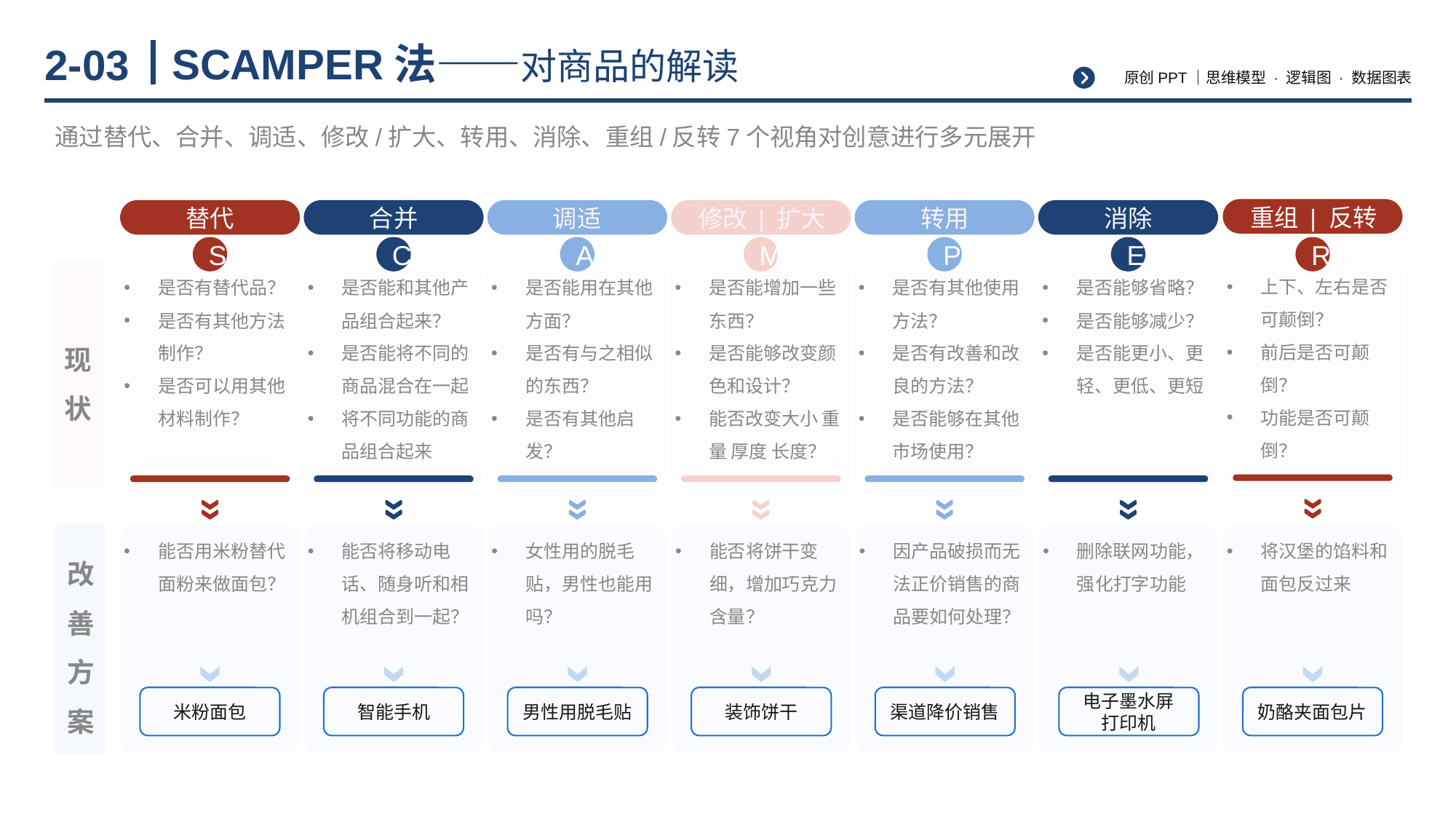

# SCAMPER法——对商品的解读
2-03
通过替代、合并、调适、修改/扩大、转用、消除、重组/反转7个视角对创意进行多元展开

重组 | 反转

替代
合并
调适
修改 | 扩大
转用
消除
S
C
A
M
P
E
R
上下、左右是否可颠倒？
前后是否可颠倒？
功能是否可颠倒？
现状
是否有替代品？
是否有其他方法制作？
是否可以用其他材料制作？
是否能和其他产品组合起来？
是否能将不同的商品混合在一起
将不同功能的商品组合起来
是否能用在其他方面？
是否有与之相似的东西？
是否有其他启发？
是否能增加一些东西？
是否能够改变颜色和设计？
能否改变大小 重量 厚度 长度？
是否有其他使用方法？
是否有改善和改良的方法？
是否能够在其他市场使用？
是否能够省略？
是否能够减少？
是否能更小、更轻、更低、更短

改善方案
能否用米粉替代面粉来做面包？
能否将移动电话、随身听和相机组合到一起？
女性用的脱毛贴，男性也能用吗？
能否将饼干变细，增加巧克力含量？
因产品破损而无法正价销售的商品要如何处理？
删除联网功能，强化打字功能
将汉堡的馅料和面包反过来

米粉面包
智能手机
男性用脱毛贴
装饰饼干
渠道降价销售
电子墨水屏
打印机
奶酪夹面包片